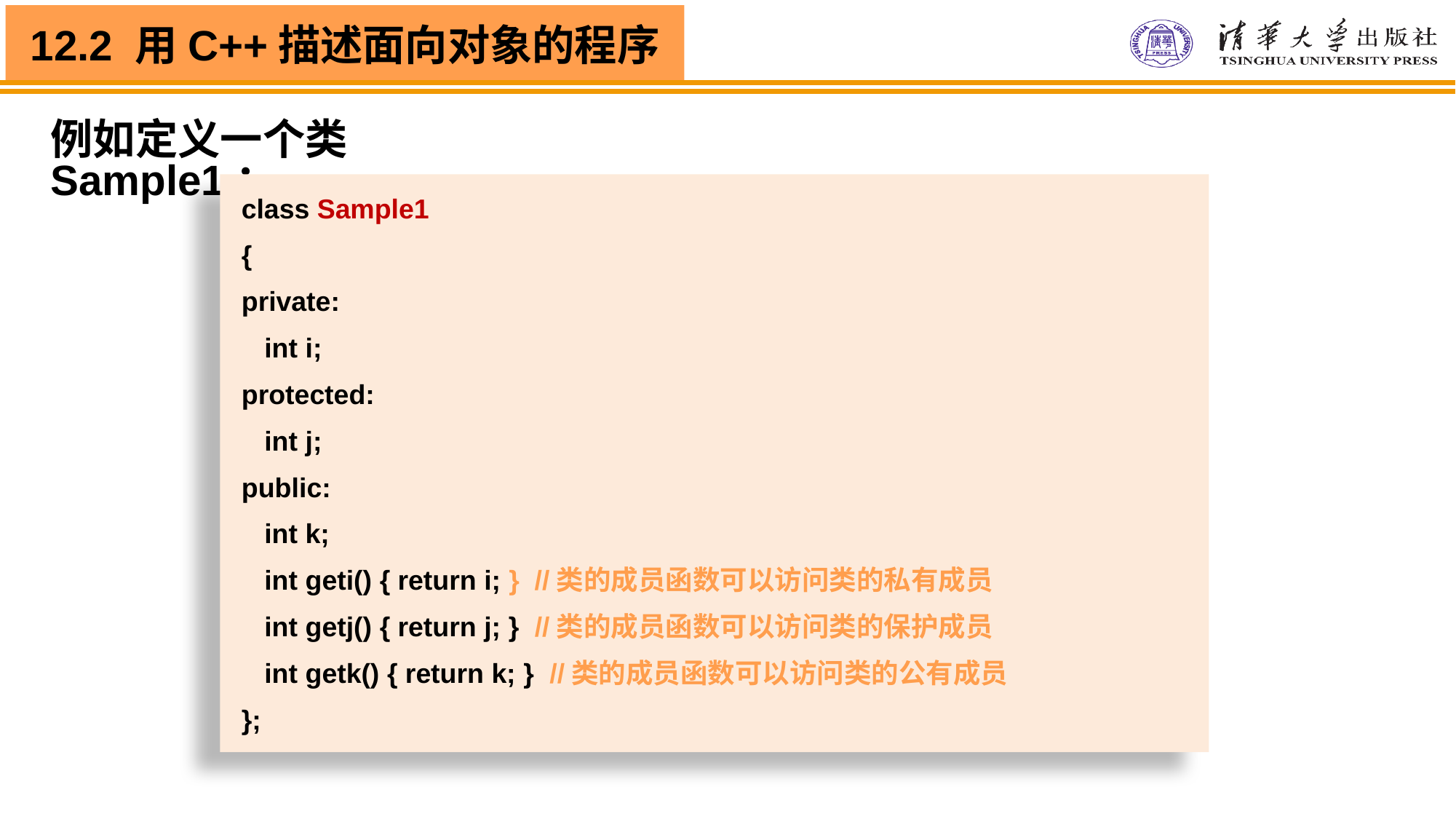

例如定义一个类Sample1：
class Sample1
{
private:
   int i;
protected:
   int j;
public:
   int k;
   int geti() { return i; }  //类的成员函数可以访问类的私有成员
   int getj() { return j; }  //类的成员函数可以访问类的保护成员
   int getk() { return k; }  //类的成员函数可以访问类的公有成员
};